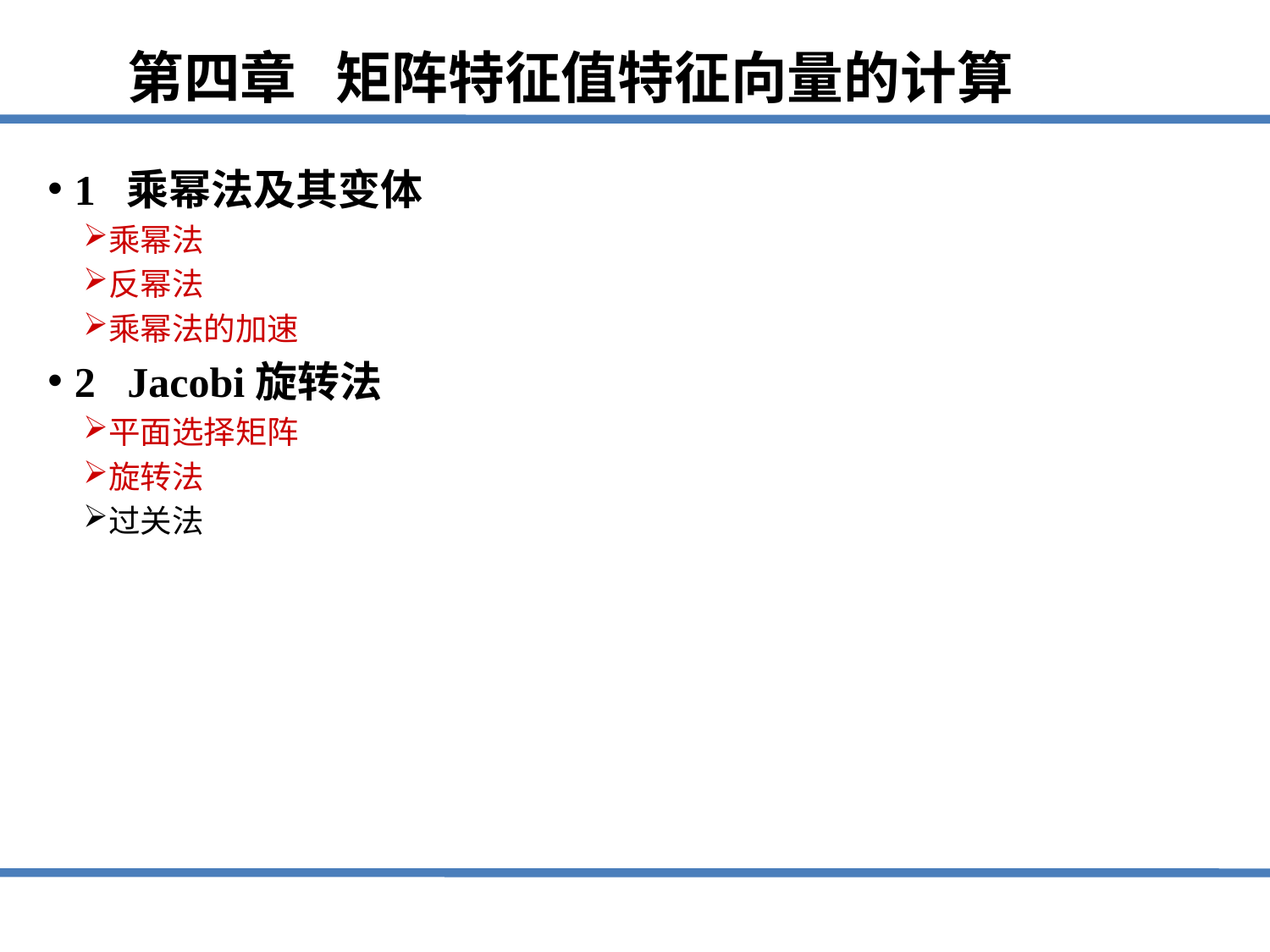

第四章   矩阵特征值特征向量的计算
1  乘幂法及其变体
乘幂法
反幂法
乘幂法的加速
2   Jacobi旋转法
平面选择矩阵
旋转法
过关法